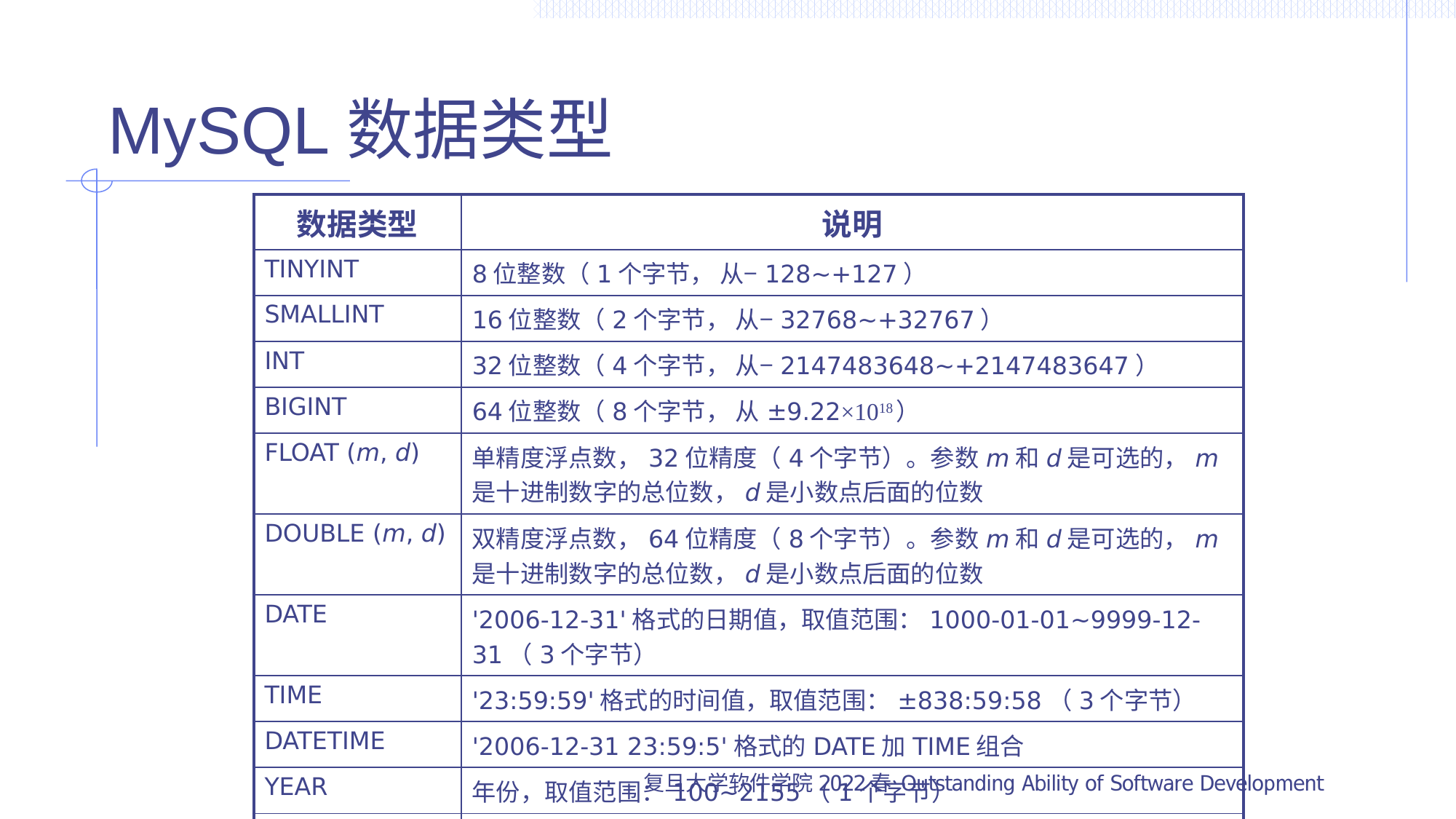

# MySQL数据类型
| 数据类型 | 说明 |
| --- | --- |
| TINYINT | 8位整数（1个字节， 从−128~+127） |
| SMALLINT | 16位整数（2个字节， 从−32768~+32767） |
| INT | 32位整数（4个字节， 从−2147483648~+2147483647） |
| BIGINT | 64位整数（8个字节， 从±9.22×1018） |
| FLOAT (m, d) | 单精度浮点数，32位精度（4个字节）。参数m和d是可选的，m是十进制数字的总位数，d是小数点后面的位数 |
| DOUBLE (m, d) | 双精度浮点数，64位精度（8个字节）。参数m和d是可选的，m是十进制数字的总位数，d是小数点后面的位数 |
| DATE | '2006-12-31'格式的日期值，取值范围：1000-01-01~9999-12-31（3个字节） |
| TIME | '23:59:59'格式的时间值，取值范围：±838:59:58（3个字节） |
| DATETIME | '2006-12-31 23:59:5'格式的DATE加TIME组合 |
| YEAR | 年份，取值范围：100~2155（1个字节） |
| TIMESTAMP | 'YYYY-MM-DD HH:MM:SS'格式的时间戳，在创建新记录和修改现有记录时都会对其进行更新 |